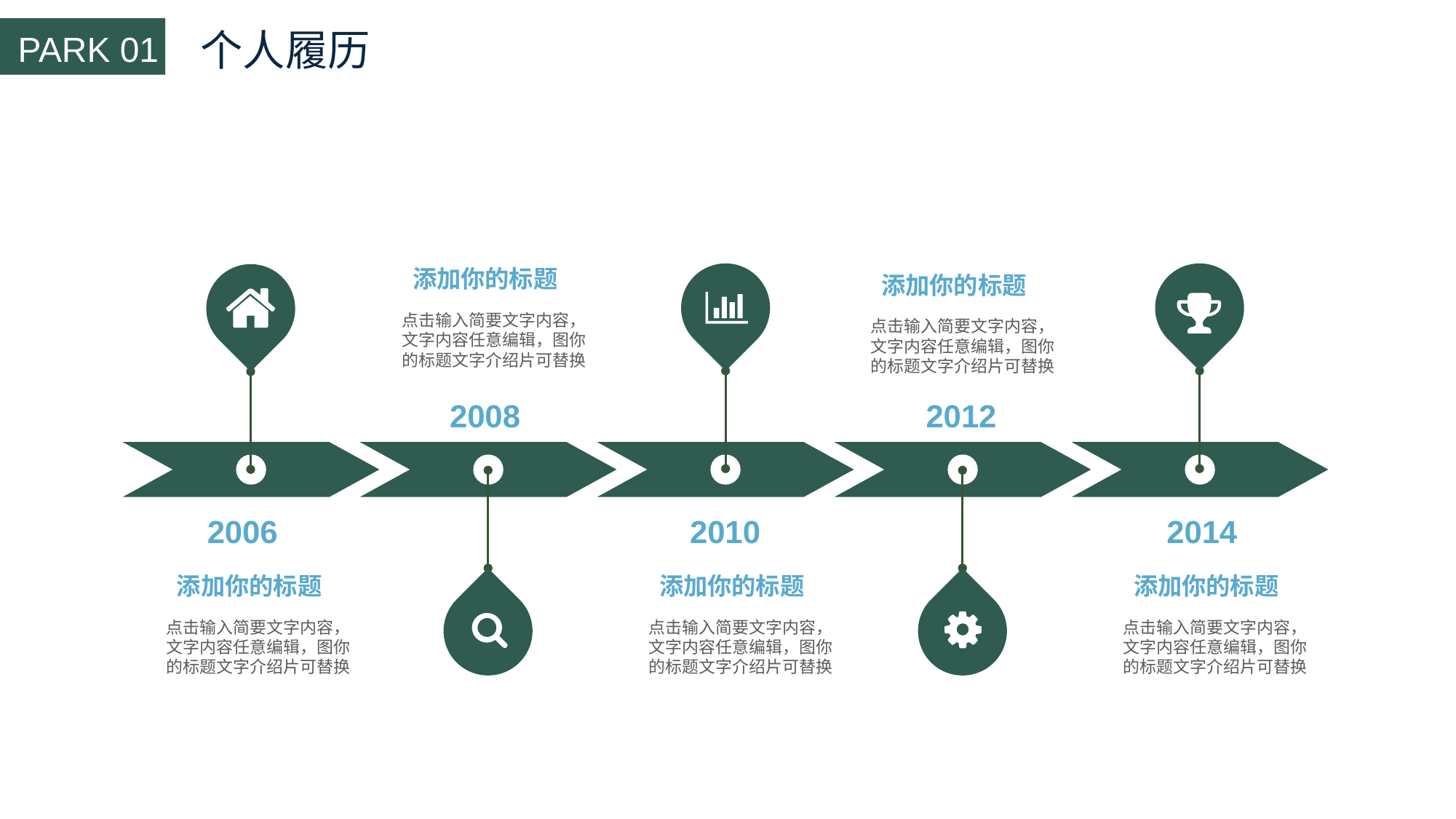

个人履历

2010
添加你的标题

点击输入简要文字内容，文字内容任意编辑，图你的标题文字介绍片可替换

2014
添加你的标题

点击输入简要文字内容，文字内容任意编辑，图你的标题文字介绍片可替换
添加你的标题

点击输入简要文字内容，文字内容任意编辑，图你的标题文字介绍片可替换
2008

2006
添加你的标题

点击输入简要文字内容，文字内容任意编辑，图你的标题文字介绍片可替换
添加你的标题

点击输入简要文字内容，文字内容任意编辑，图你的标题文字介绍片可替换
2012